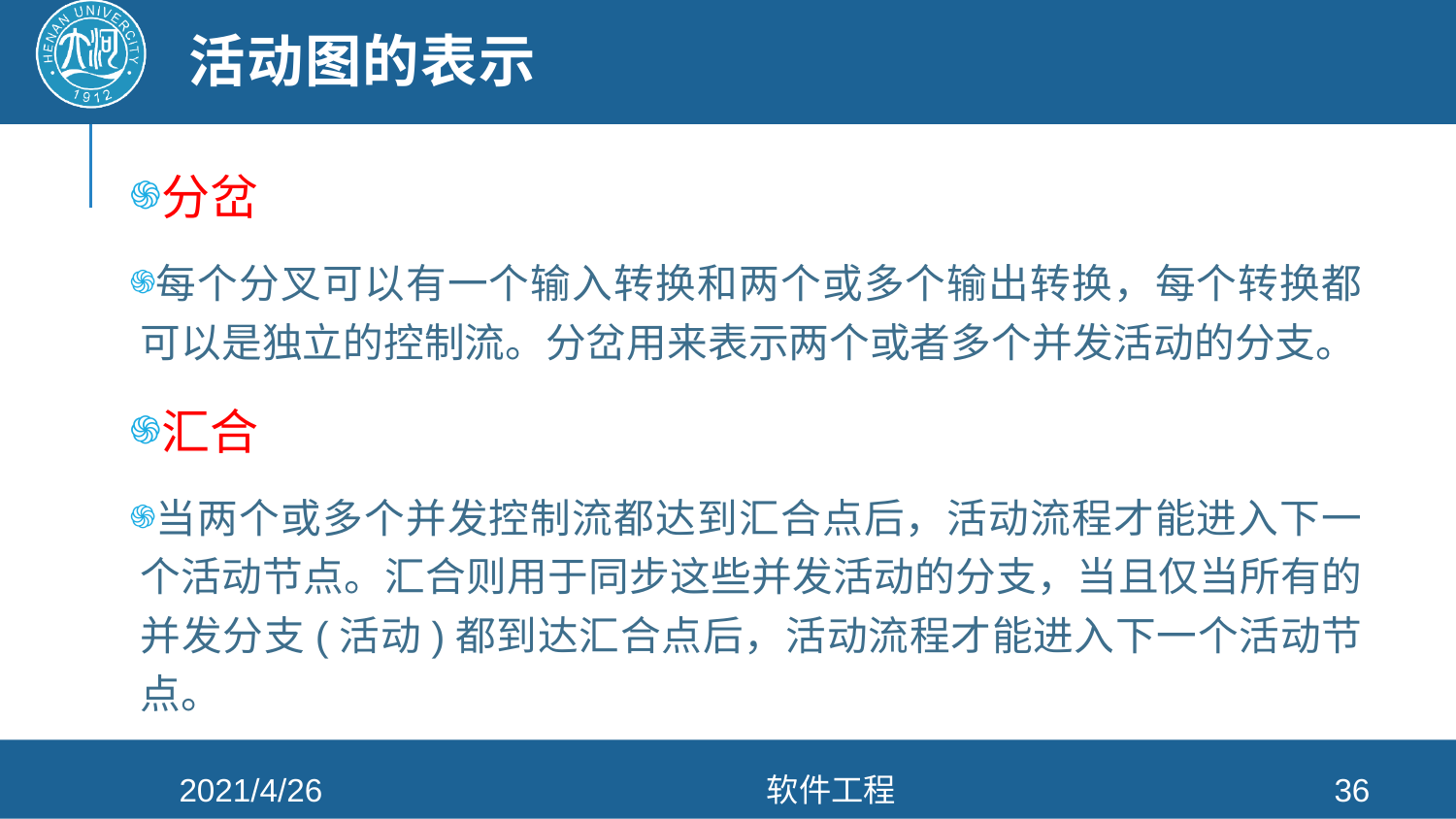

# 活动图的表示
分岔
每个分叉可以有一个输入转换和两个或多个输出转换，每个转换都可以是独立的控制流。分岔用来表示两个或者多个并发活动的分支。
汇合
当两个或多个并发控制流都达到汇合点后，活动流程才能进入下一个活动节点。汇合则用于同步这些并发活动的分支，当且仅当所有的并发分支(活动)都到达汇合点后，活动流程才能进入下一个活动节点。
2021/4/26
软件工程
36